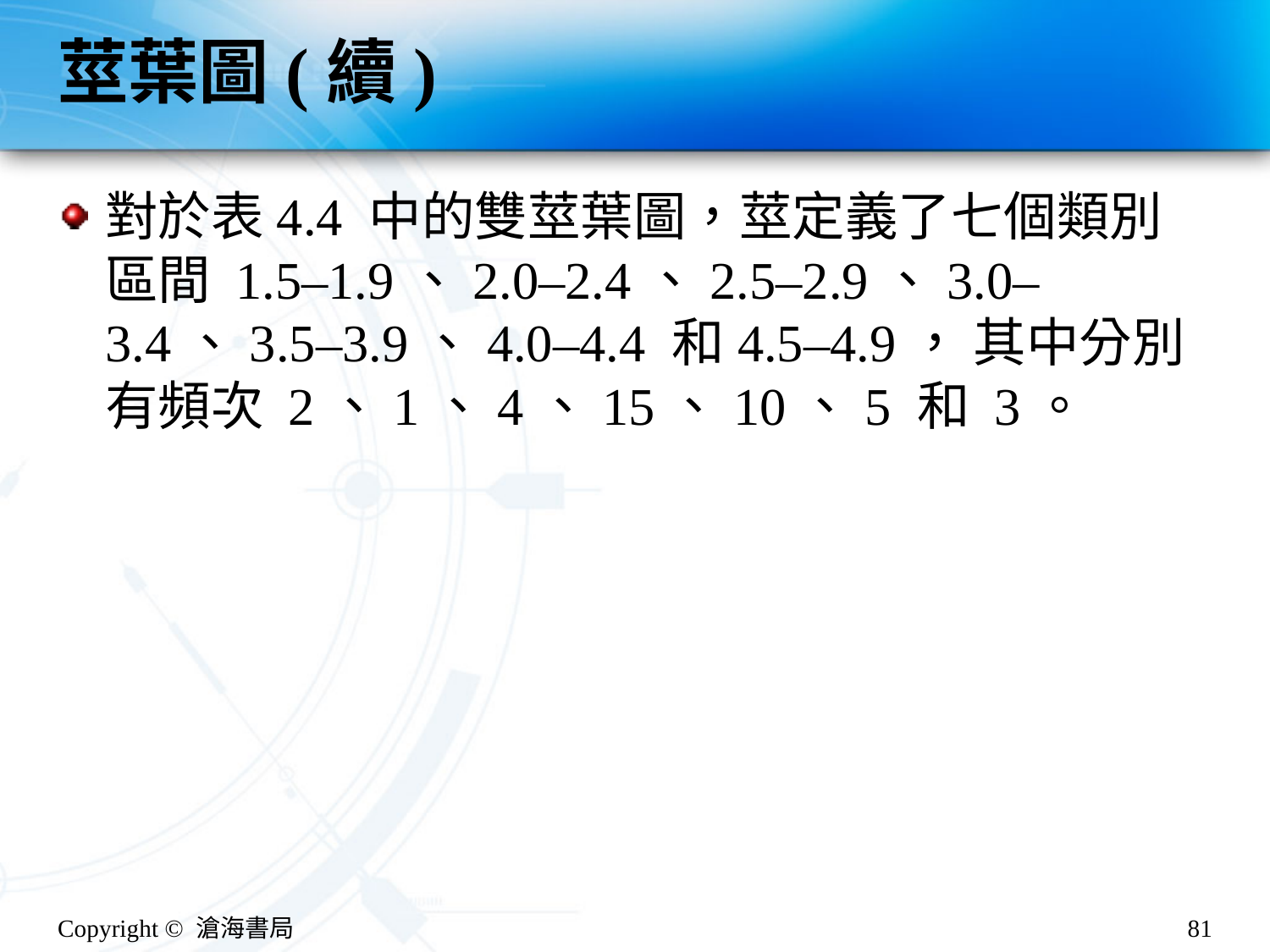

# 莖葉圖(續)
對於表4.4 中的雙莖葉圖，莖定義了七個類別區間 1.5–1.9、2.0–2.4、2.5–2.9、3.0–3.4、3.5–3.9、4.0–4.4 和4.5–4.9， 其中分別有頻次 2、1、4、15、10、5 和 3。
Copyright © 滄海書局
81